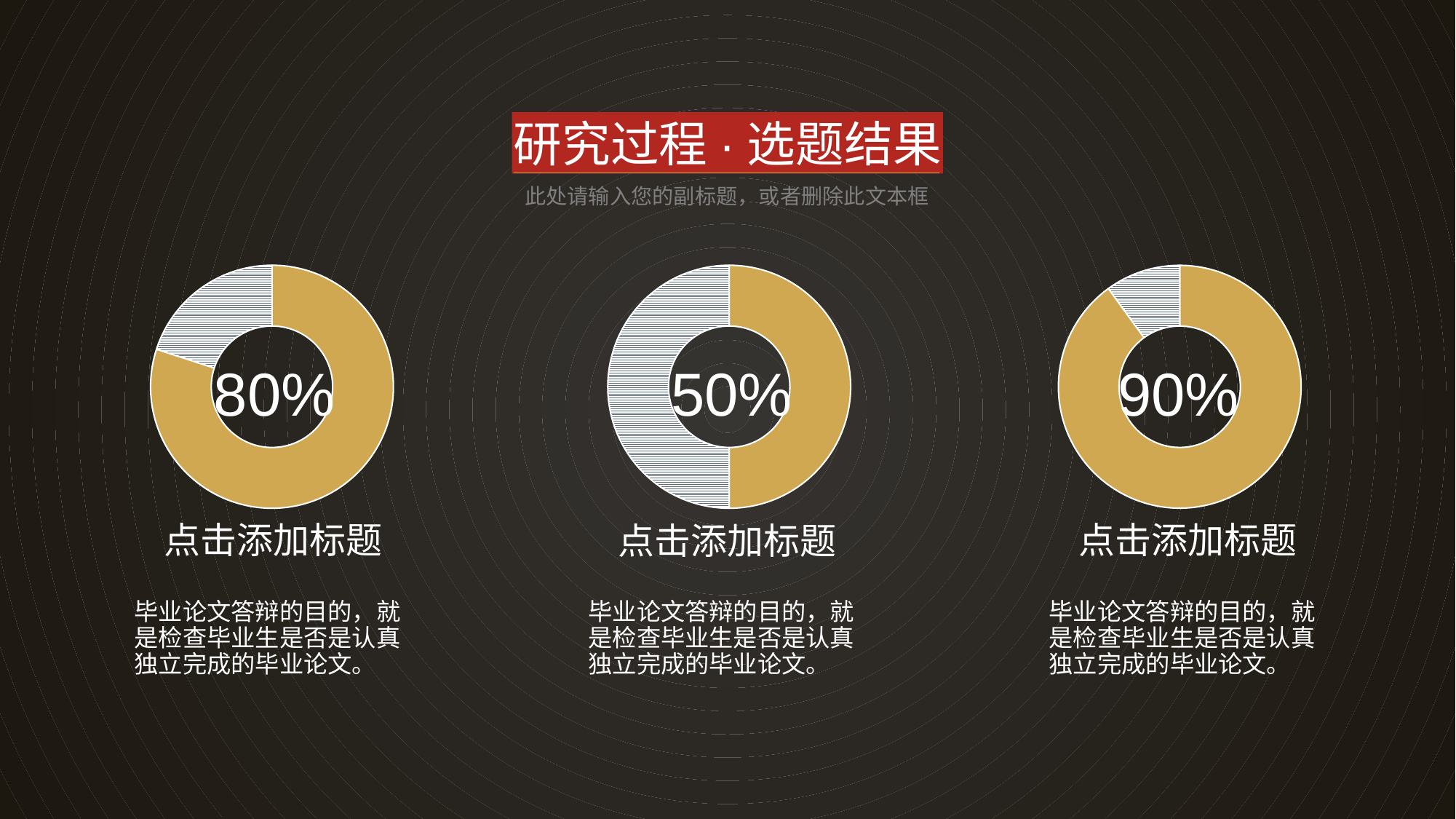

研究过程·选题结果
此处请输入您的副标题，或者删除此文本框

### Chart

| Category | 销售额 |
|---|---|
| 第一季度 | 8.0 |
| 第二季度 | 2.0 |

### Chart

| Category | 销售额 |
|---|---|
| 第一季度 | 5.0 |
| 第二季度 | 5.0 |

### Chart

| Category | 销售额 |
|---|---|
| 第一季度 | 9.0 |
| 第二季度 | 1.0 |
80%
50%
90%
点击添加标题
点击添加标题
点击添加标题
毕业论文答辩的目的，就是检查毕业生是否是认真独立完成的毕业论文。
毕业论文答辩的目的，就是检查毕业生是否是认真独立完成的毕业论文。
毕业论文答辩的目的，就是检查毕业生是否是认真独立完成的毕业论文。